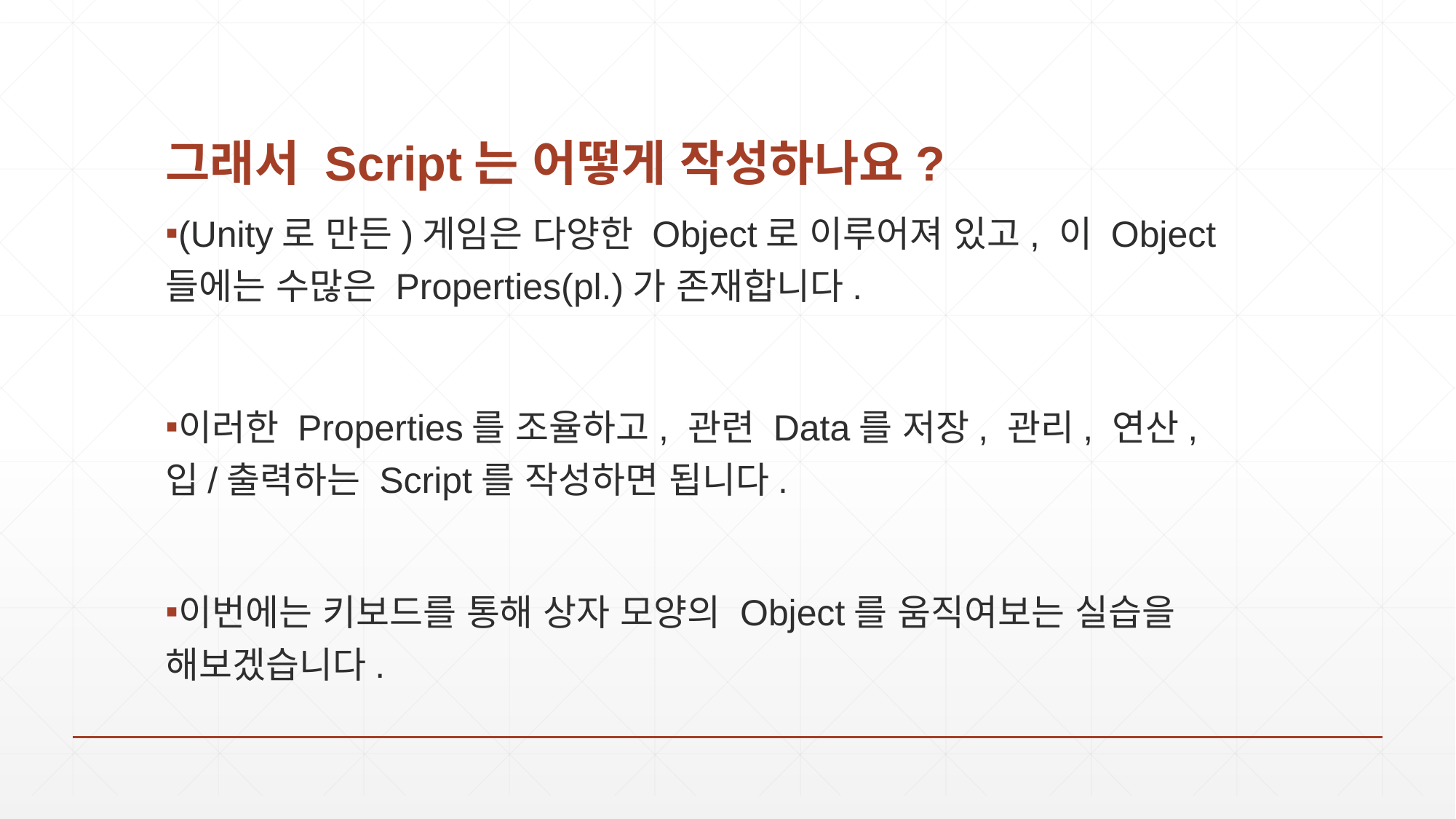

# 그래서 Script는 어떻게 작성하나요?
(Unity로 만든)게임은 다양한 Object로 이루어져 있고, 이 Object들에는 수많은 Properties(pl.)가 존재합니다.

이러한 Properties를 조율하고, 관련 Data를 저장, 관리, 연산, 입/출력하는 Script를 작성하면 됩니다.

이번에는 키보드를 통해 상자 모양의 Object를 움직여보는 실습을 해보겠습니다.